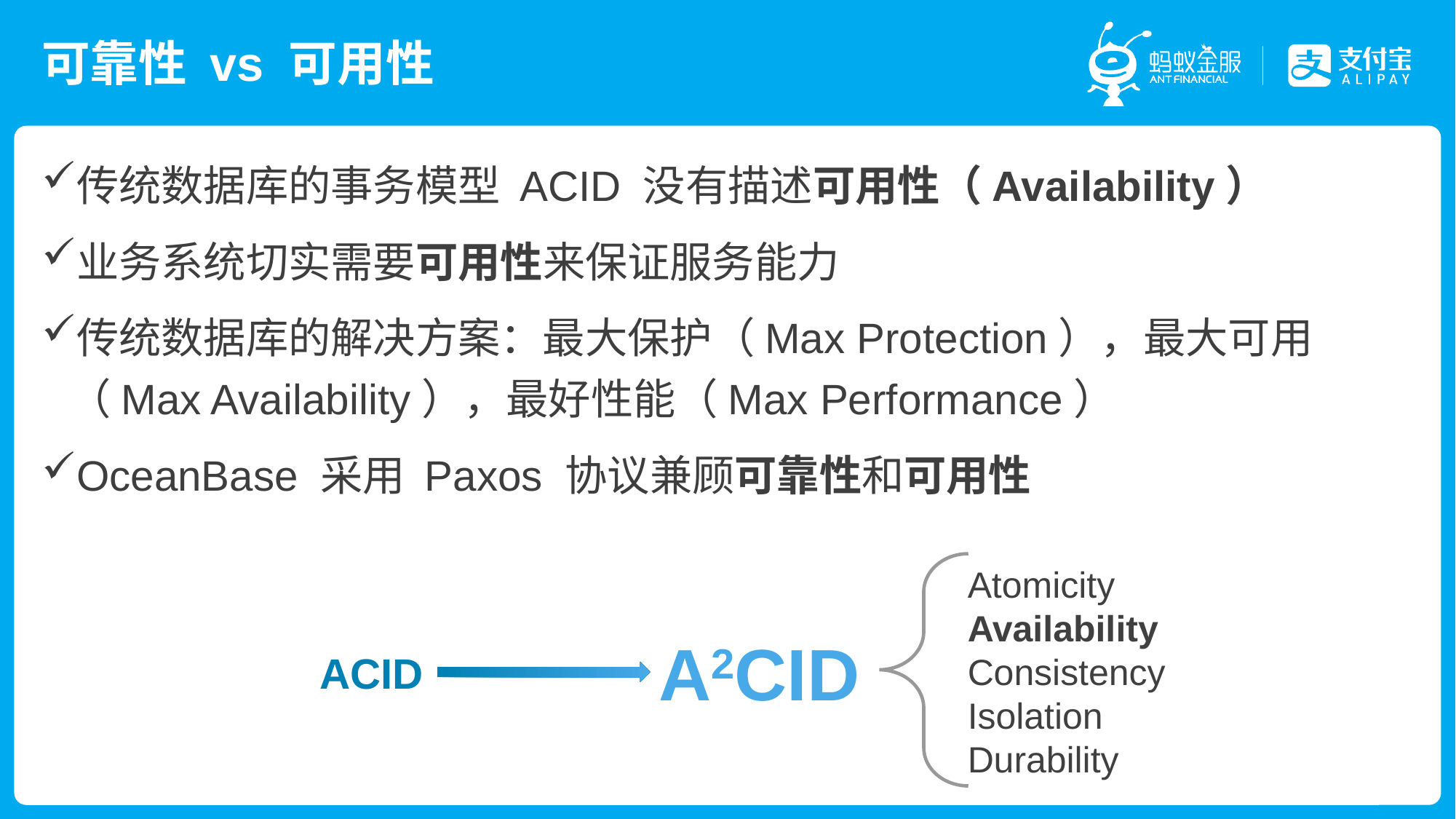

# 可靠性 vs 可用性
传统数据库的事务模型 ACID 没有描述可用性（Availability）
业务系统切实需要可用性来保证服务能力
传统数据库的解决方案：最大保护（Max Protection），最大可用（Max Availability），最好性能（Max Performance）
OceanBase 采用 Paxos 协议兼顾可靠性和可用性

Atomicity
Availability
Consistency
Isolation
Durability
A2CID
ACID